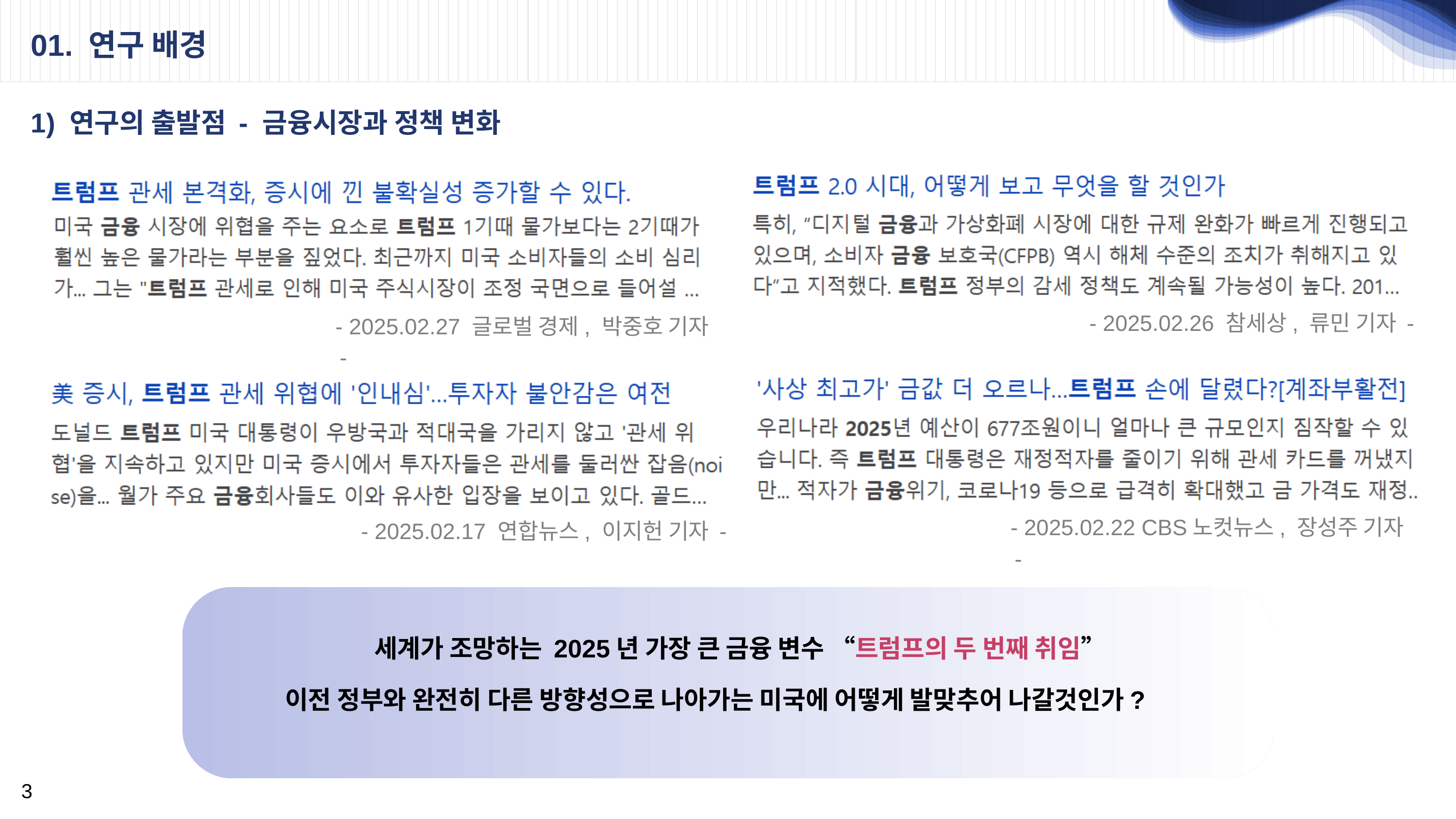

01. 연구 배경
1) 연구의 출발점 - 금융시장과 정책 변화

 - 2025.02.26 참세상, 류민 기자 -
 - 2025.02.27 글로벌 경제, 박중호 기자 -

 - 2025.02.22 CBS노컷뉴스, 장성주 기자 -
 - 2025.02.17 연합뉴스, 이지헌 기자 -
세계가 조망하는 2025년 가장 큰 금융 변수 “트럼프의 두 번째 취임”
이전 정부와 완전히 다른 방향성으로 나아가는 미국에 어떻게 발맞추어 나갈것인가?
3